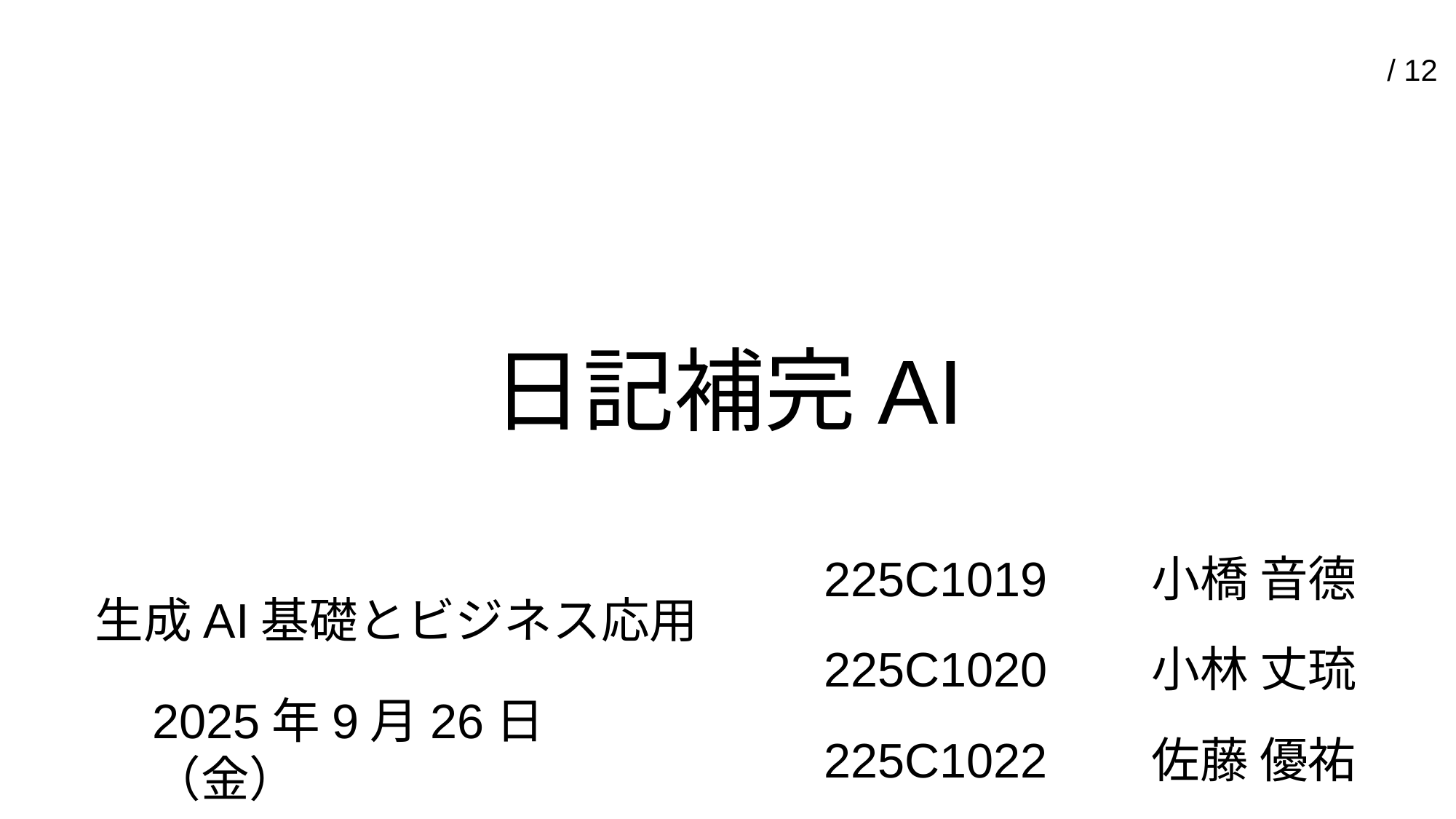

# 日記補完AI
225C1019	小橋 音德
225C1020	小林 丈琉
225C1022	佐藤 優祐
生成AI基礎とビジネス応用
2025年9月26日（金）